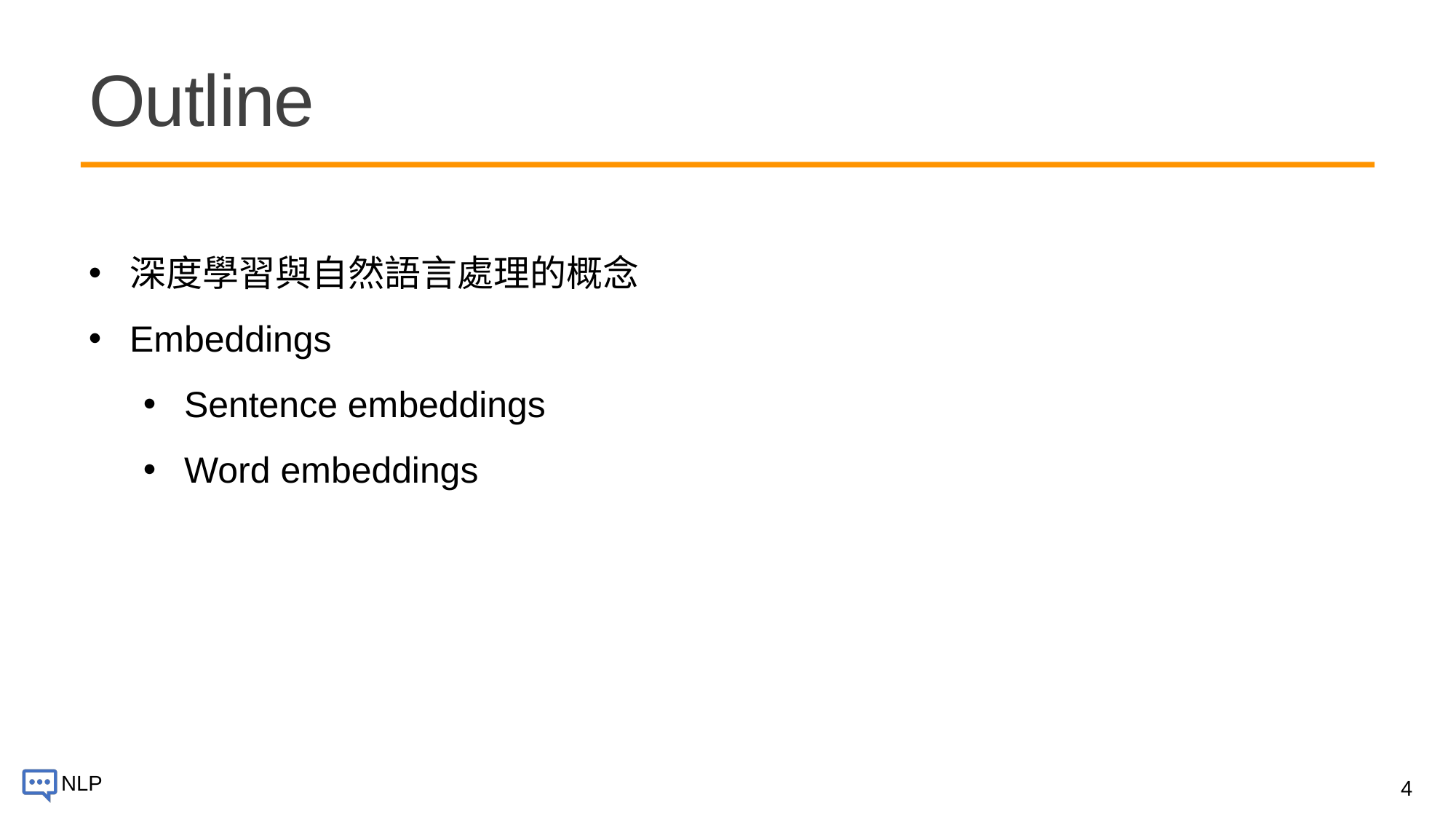

# Outline
深度學習與自然語言處理的概念
Embeddings
Sentence embeddings
Word embeddings
4